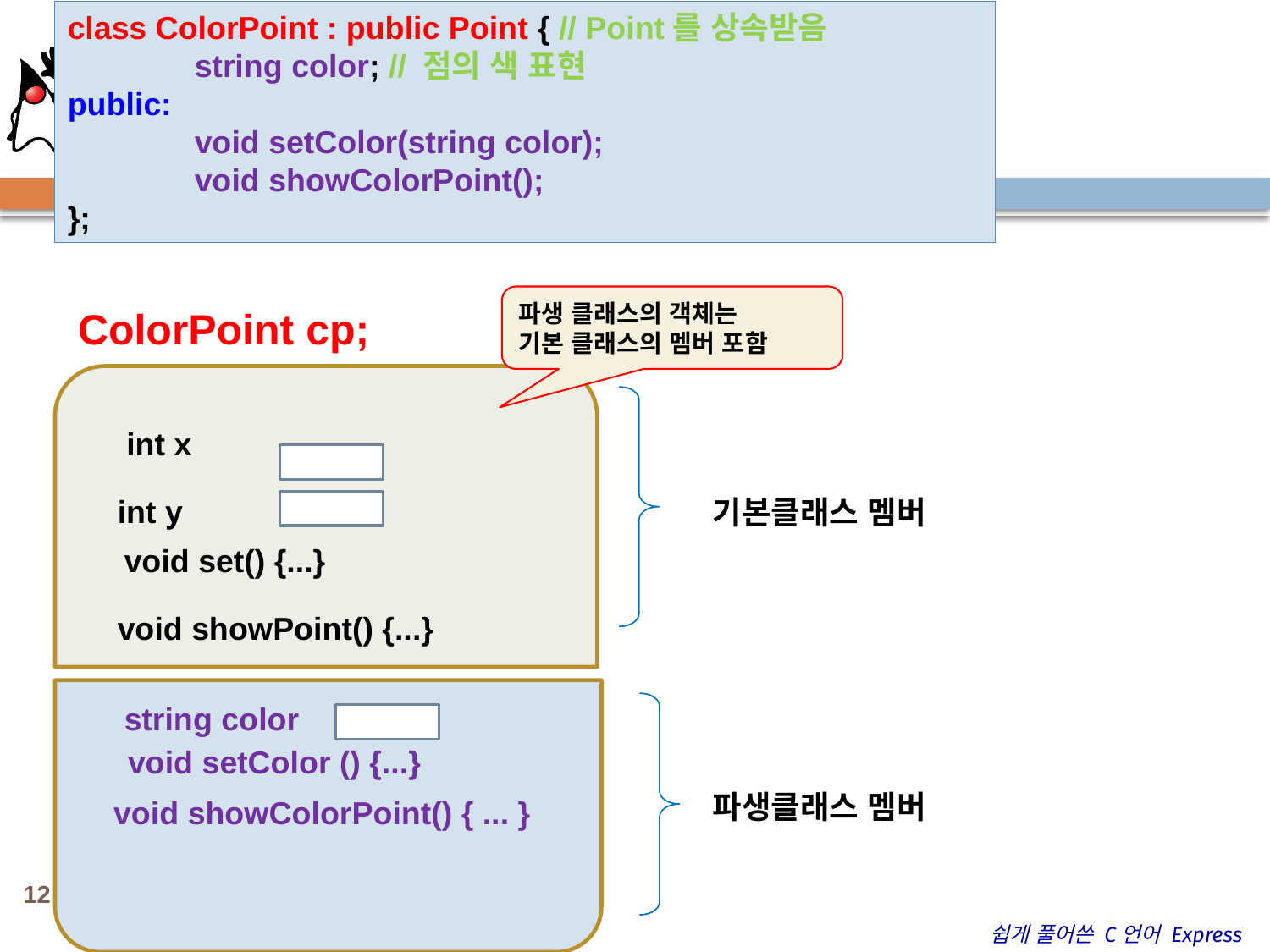

class ColorPoint : public Point { // Point를 상속받음
	string color; // 점의 색 표현
public:
	void setColor(string color);
	void showColorPoint();
};
파생 클래스의 객체 구성
파생 클래스의 객체는
기본 클래스의 멤버 포함
ColorPoint cp;

int x

int y
기본클래스 멤버

void set() {...}
void showPoint() {...}

string color

void setColor () {...}
파생클래스 멤버
void showColorPoint() { ... }
12